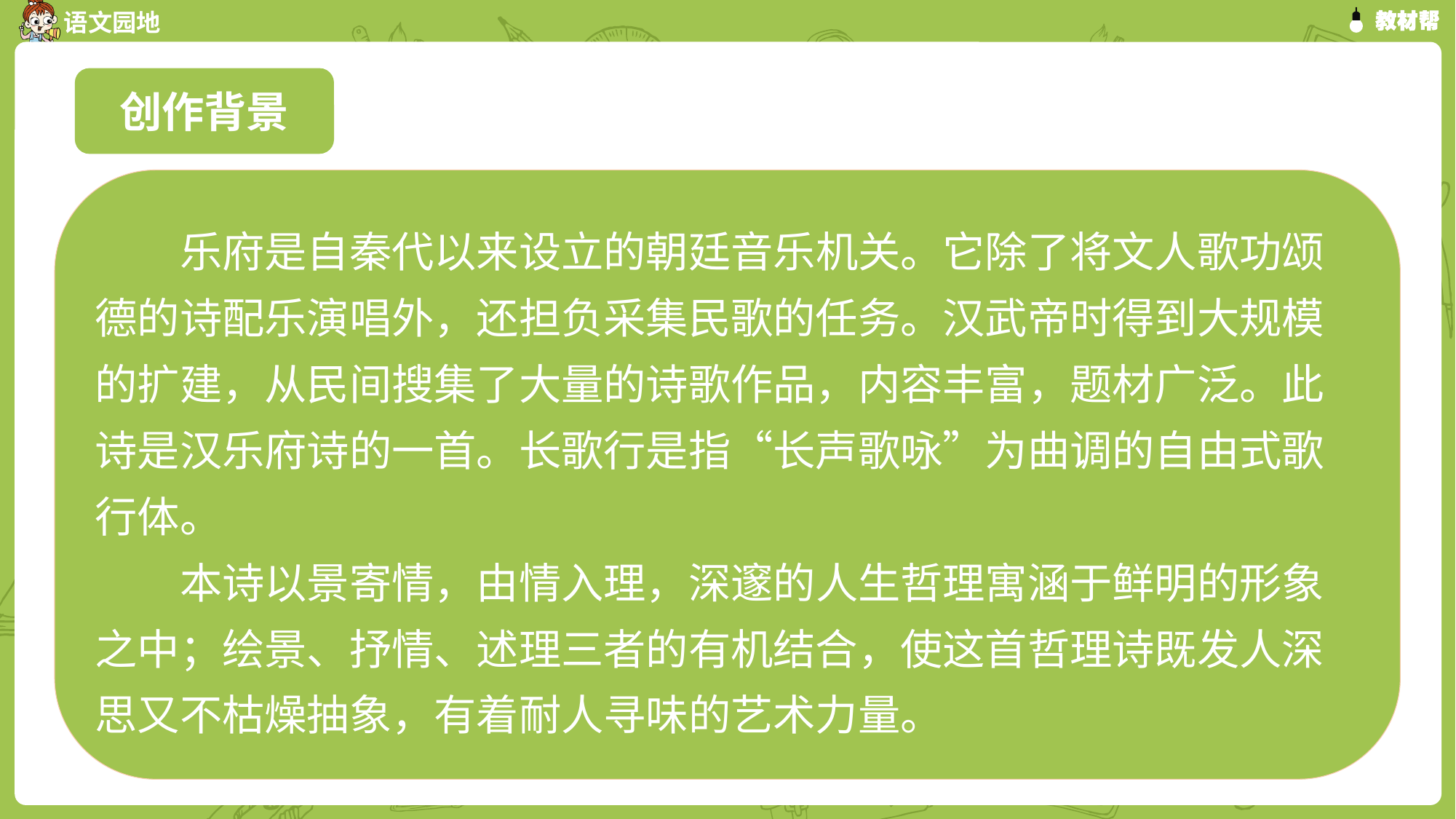

创作背景
乐府是自秦代以来设立的朝廷音乐机关。它除了将文人歌功颂德的诗配乐演唱外，还担负采集民歌的任务。汉武帝时得到大规模的扩建，从民间搜集了大量的诗歌作品，内容丰富，题材广泛。此诗是汉乐府诗的一首。长歌行是指“长声歌咏”为曲调的自由式歌行体。
本诗以景寄情，由情入理，深邃的人生哲理寓涵于鲜明的形象之中；绘景、抒情、述理三者的有机结合，使这首哲理诗既发人深思又不枯燥抽象，有着耐人寻味的艺术力量。